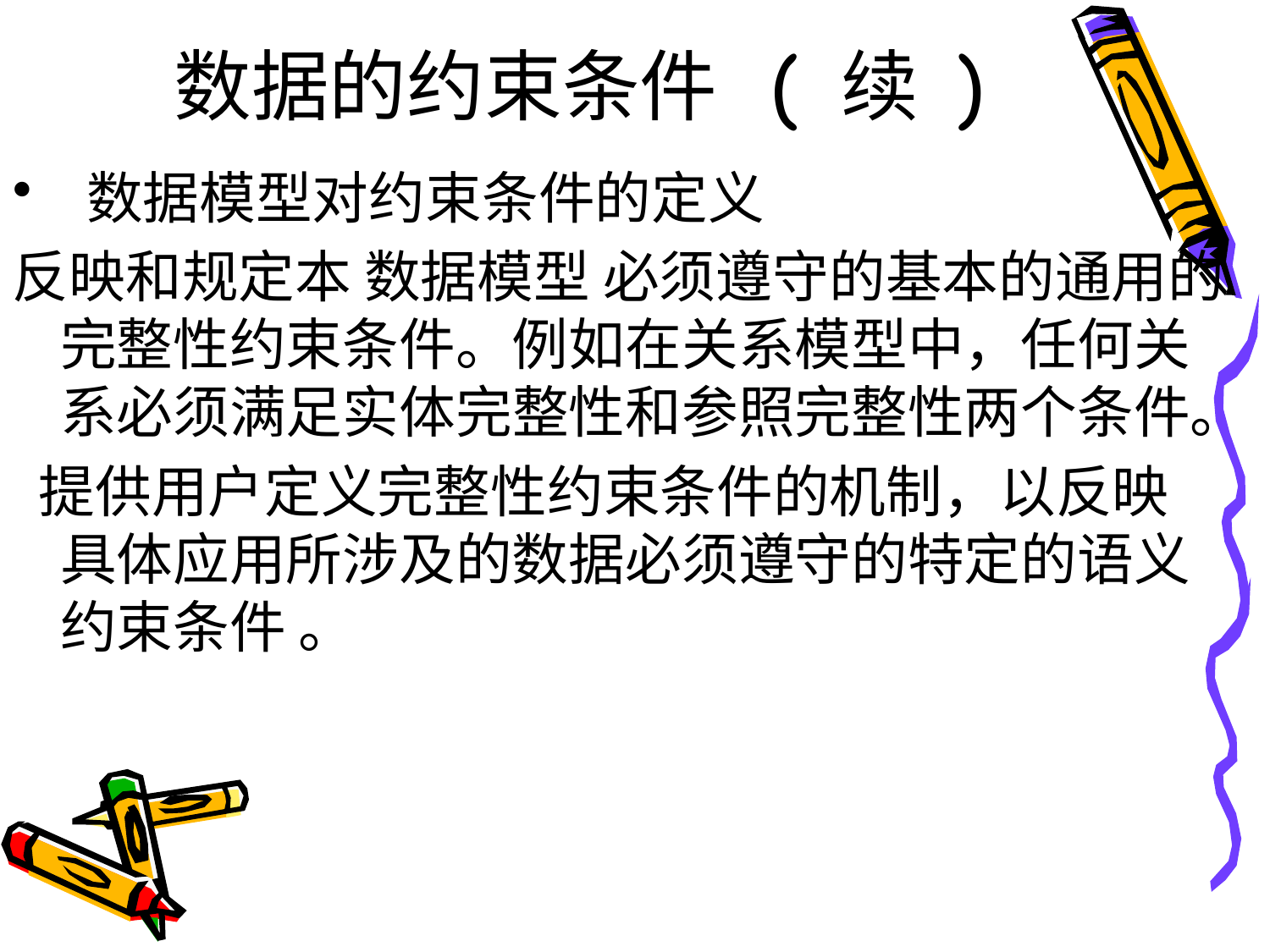

# 数据的约束条件  ( 续 )
 数据模型对约束条件的定义
反映和规定本 数据模型 必须遵守的基本的通用的完整性约束条件。例如在关系模型中，任何关系必须满足实体完整性和参照完整性两个条件。
 提供用户定义完整性约束条件的机制，以反映 具体应用所涉及的数据必须遵守的特定的语义约束条件 。